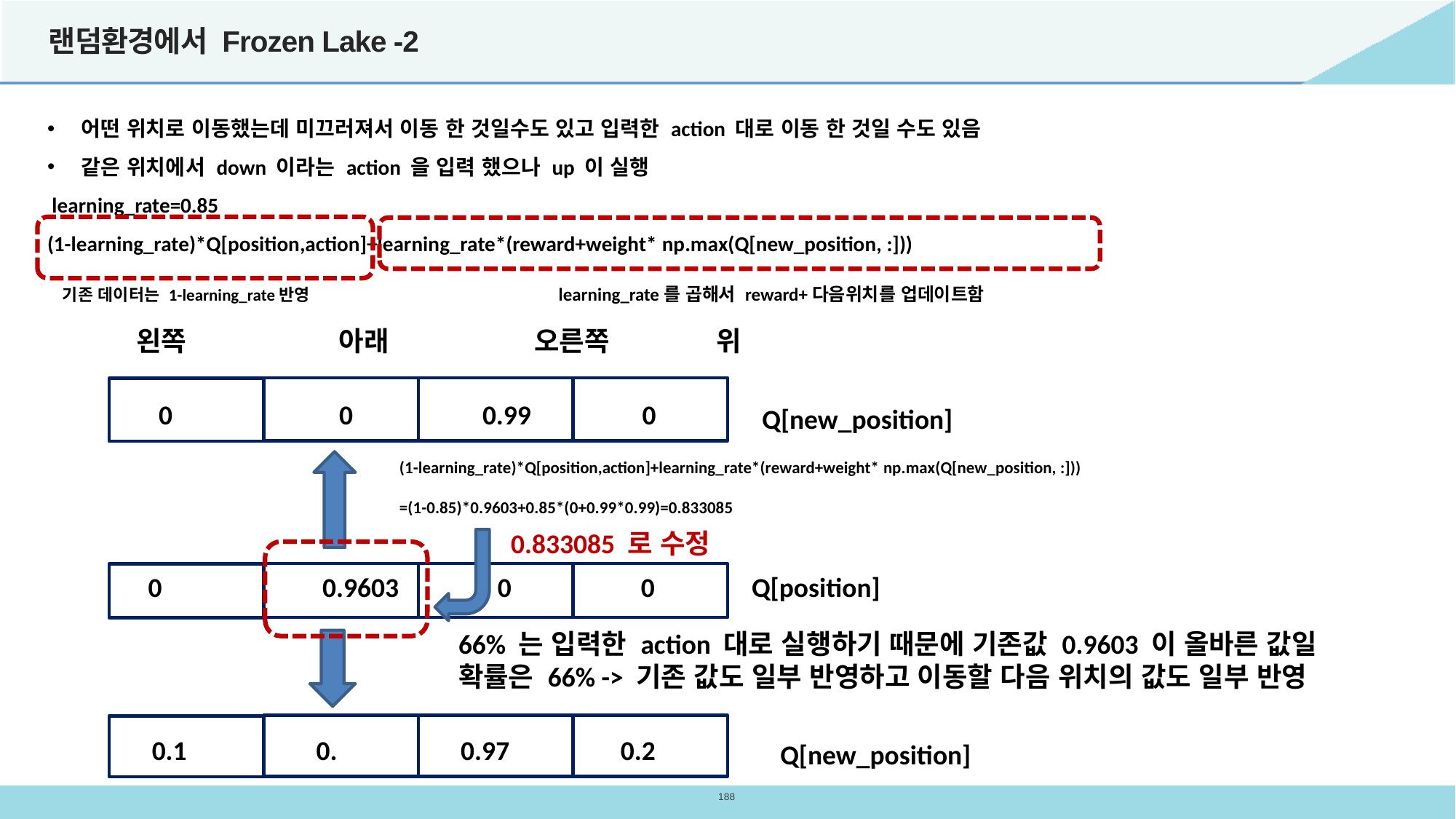

# 랜덤환경에서 Frozen Lake -2
어떤 위치로 이동했는데 미끄러져서 이동 한 것일수도 있고 입력한 action 대로 이동 한 것일 수도 있음
같은 위치에서 down 이라는 action 을 입력 했으나 up 이 실행
 learning_rate=0.85
(1-learning_rate)*Q[position,action]+learning_rate*(reward+weight* np.max(Q[new_position, :]))

learning_rate를 곱해서 reward+다음위치를 업데이트함
기존 데이터는 1-learning_rate반영
왼쪽                    아래                   오른쪽              위

0                           0                     0.99                  0
Q[new_position]
(1-learning_rate)*Q[position,action]+learning_rate*(reward+weight* np.max(Q[new_position, :]))

=(1-0.85)*0.9603+0.85*(0+0.99*0.99)=0.833085‬

0.833085 로 수정

0                          0.9603                0                     0
Q[position]
66% 는 입력한 action 대로 실행하기 때문에 기존값 0.9603 이 올바른 값일
확률은 66% -> 기존 값도 일부 반영하고 이동할 다음 위치의 값도 일부 반영

0.1                     0.                    0.97                  0.2
Q[new_position]